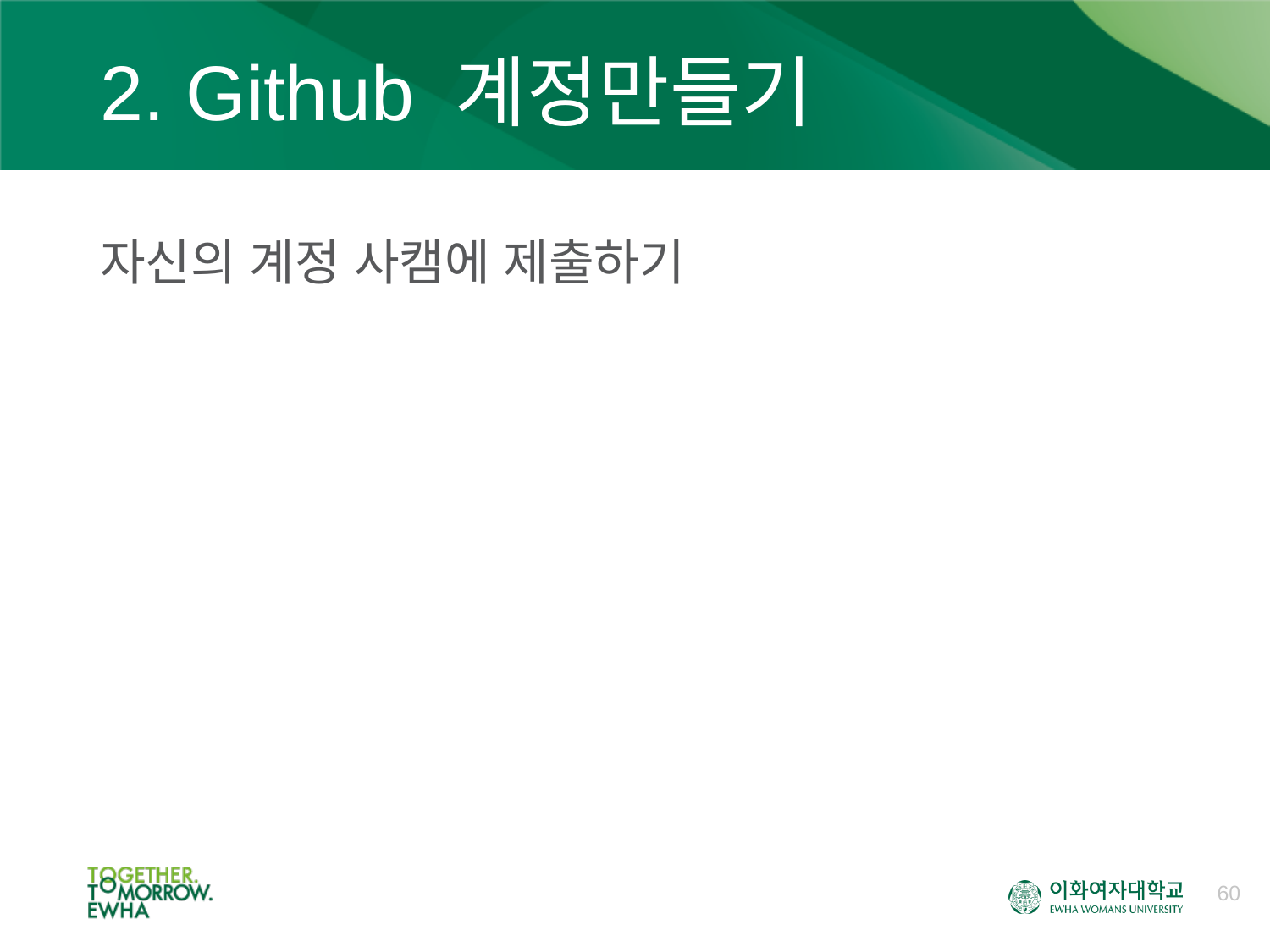

# 2. Github 계정만들기
자신의 계정 사캠에 제출하기

60